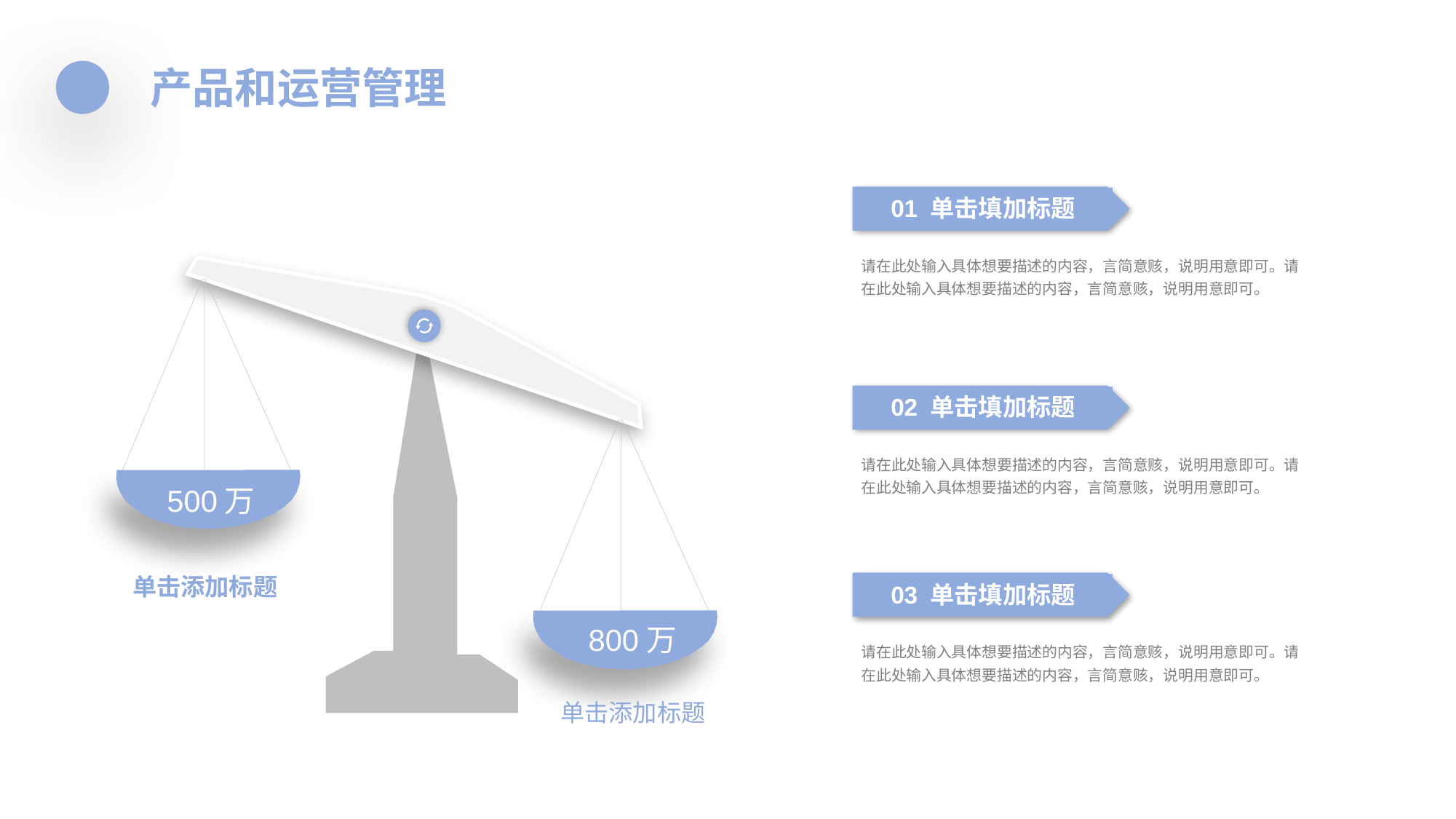

产品和运营管理

01 单击填加标题
请在此处输入具体想要描述的内容，言简意赅，说明用意即可。请在此处输入具体想要描述的内容，言简意赅，说明用意即可。

500万

800万

02 单击填加标题
请在此处输入具体想要描述的内容，言简意赅，说明用意即可。请在此处输入具体想要描述的内容，言简意赅，说明用意即可。

单击添加标题

03 单击填加标题
请在此处输入具体想要描述的内容，言简意赅，说明用意即可。请在此处输入具体想要描述的内容，言简意赅，说明用意即可。

单击添加标题